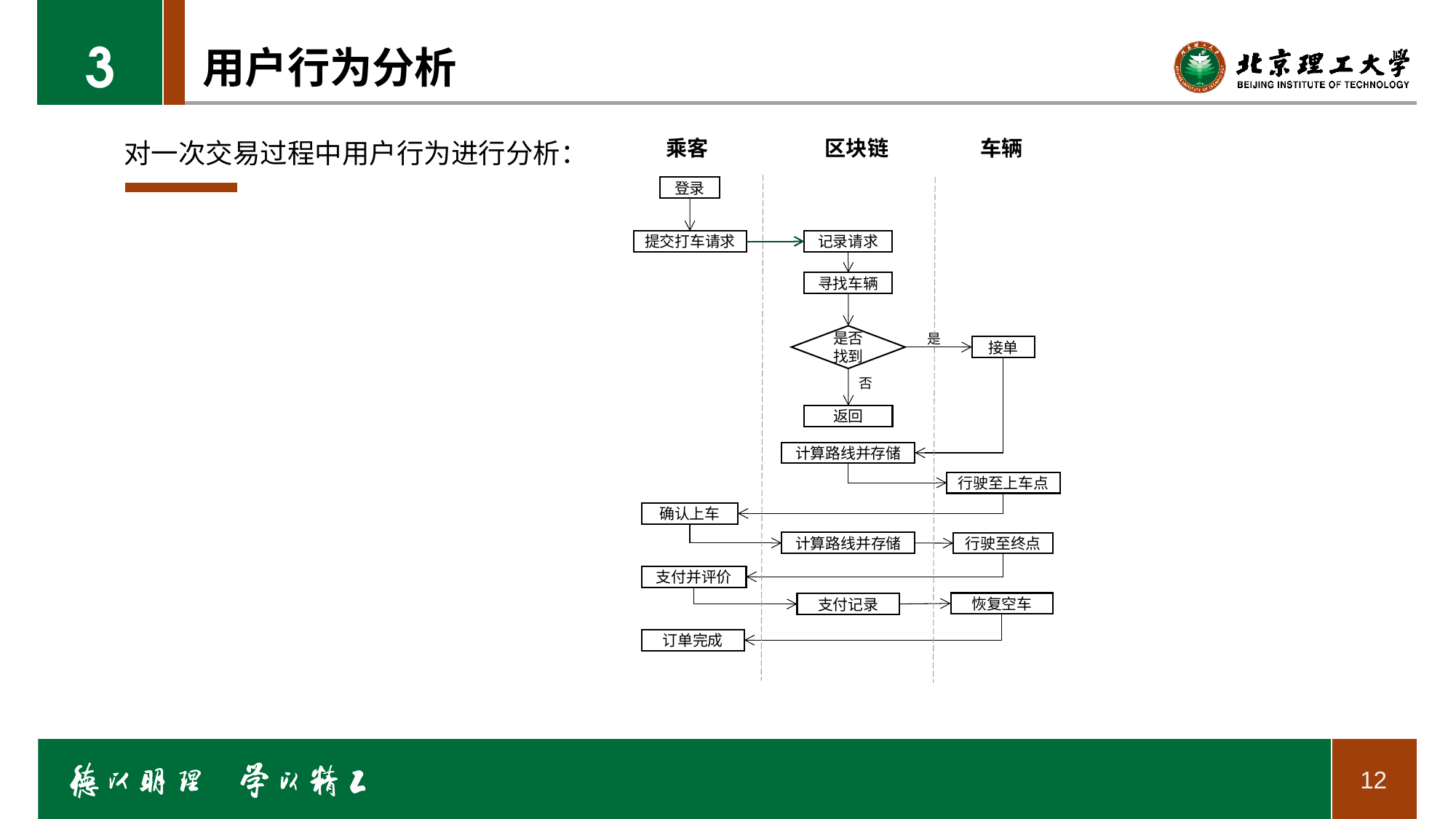

3
# 用户行为分析
乘客
区块链
车辆
对一次交易过程中用户行为进行分析：
登录
提交打车请求
记录请求
寻找车辆
是
是否找到
接单
否
返回
计算路线并存储
行驶至上车点
确认上车
计算路线并存储
行驶至终点
支付并评价
恢复空车
支付记录
订单完成